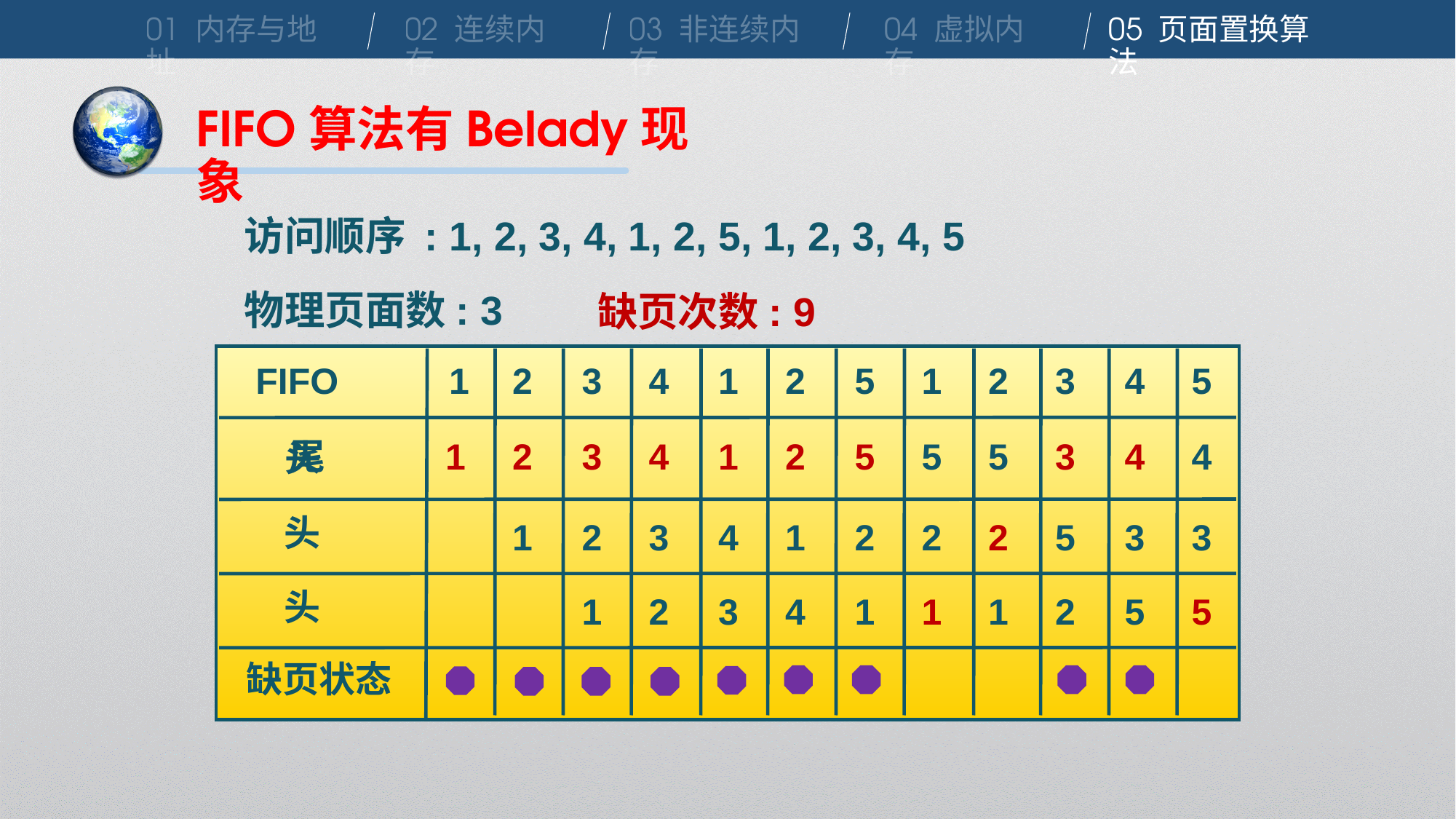

01 内存与地址
02 连续内存
03 非连续内存
04 虚拟内存
05 页面置换算法
FIFO算法有Belady现象
访问顺序 : 1, 2, 3, 4, 1, 2, 5, 1, 2, 3, 4, 5
物理页面数: 3
缺页次数: 9

FIFO
1
2
3
4
1
2
5
1
2
3
4
5
1

2
1

3
2
1

4
3
2

1
4
3

2
1
4

5
2
1

5
2
1
5
2
1
3
5
2

4
3
5

4
3
5
尾
头
头
头
缺页状态